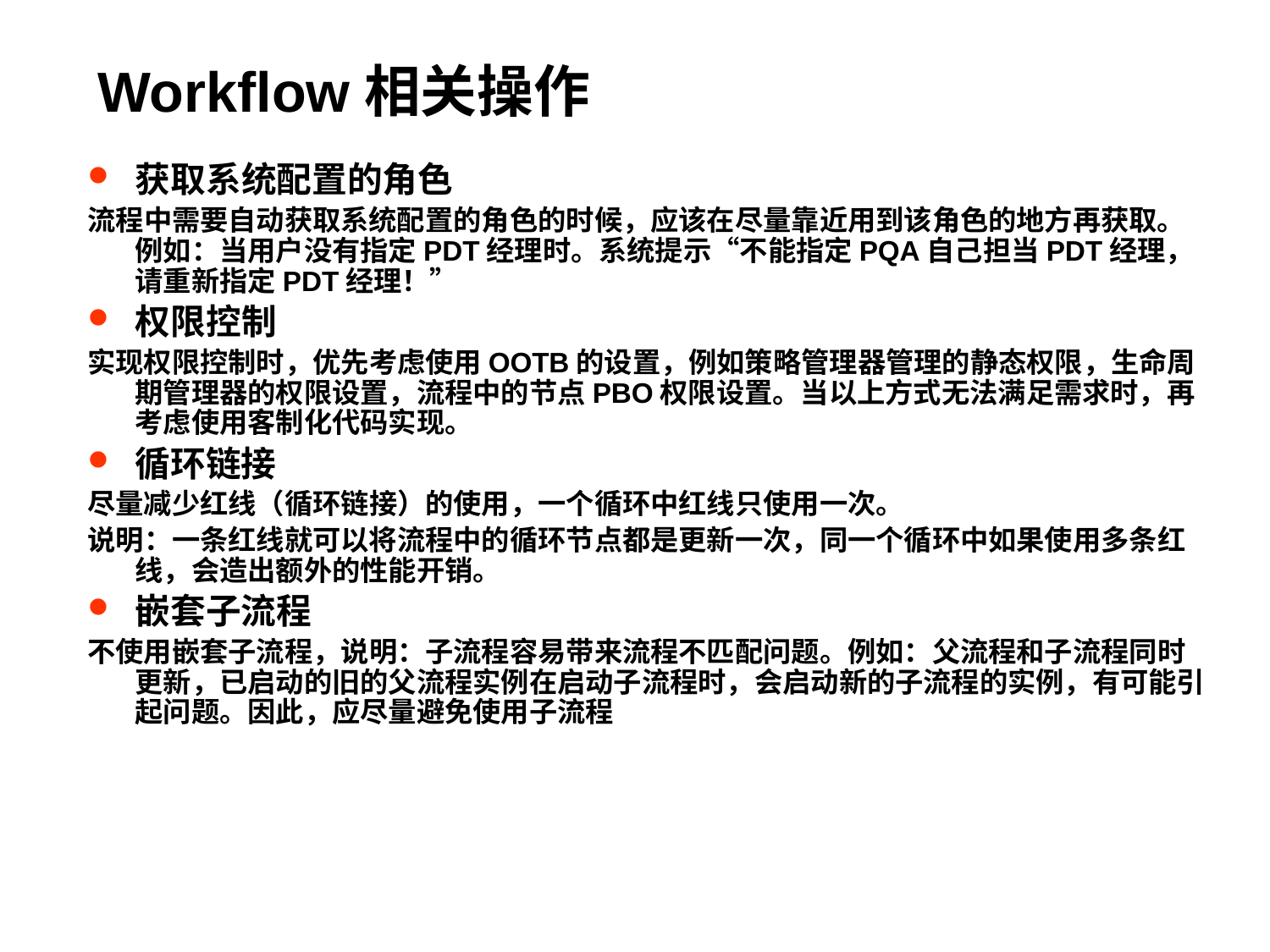

# Workflow相关操作
获取系统配置的角色
流程中需要自动获取系统配置的角色的时候，应该在尽量靠近用到该角色的地方再获取。
例如：当用户没有指定PDT经理时。系统提示“不能指定PQA自己担当PDT经理，请重新指定PDT经理！”
权限控制
实现权限控制时，优先考虑使用OOTB的设置，例如策略管理器管理的静态权限，生命周期管理器的权限设置，流程中的节点PBO权限设置。当以上方式无法满足需求时，再考虑使用客制化代码实现。
循环链接
尽量减少红线（循环链接）的使用，一个循环中红线只使用一次。
说明：一条红线就可以将流程中的循环节点都是更新一次，同一个循环中如果使用多条红线，会造出额外的性能开销。
嵌套子流程
不使用嵌套子流程，说明：子流程容易带来流程不匹配问题。例如：父流程和子流程同时更新，已启动的旧的父流程实例在启动子流程时，会启动新的子流程的实例，有可能引起问题。因此，应尽量避免使用子流程